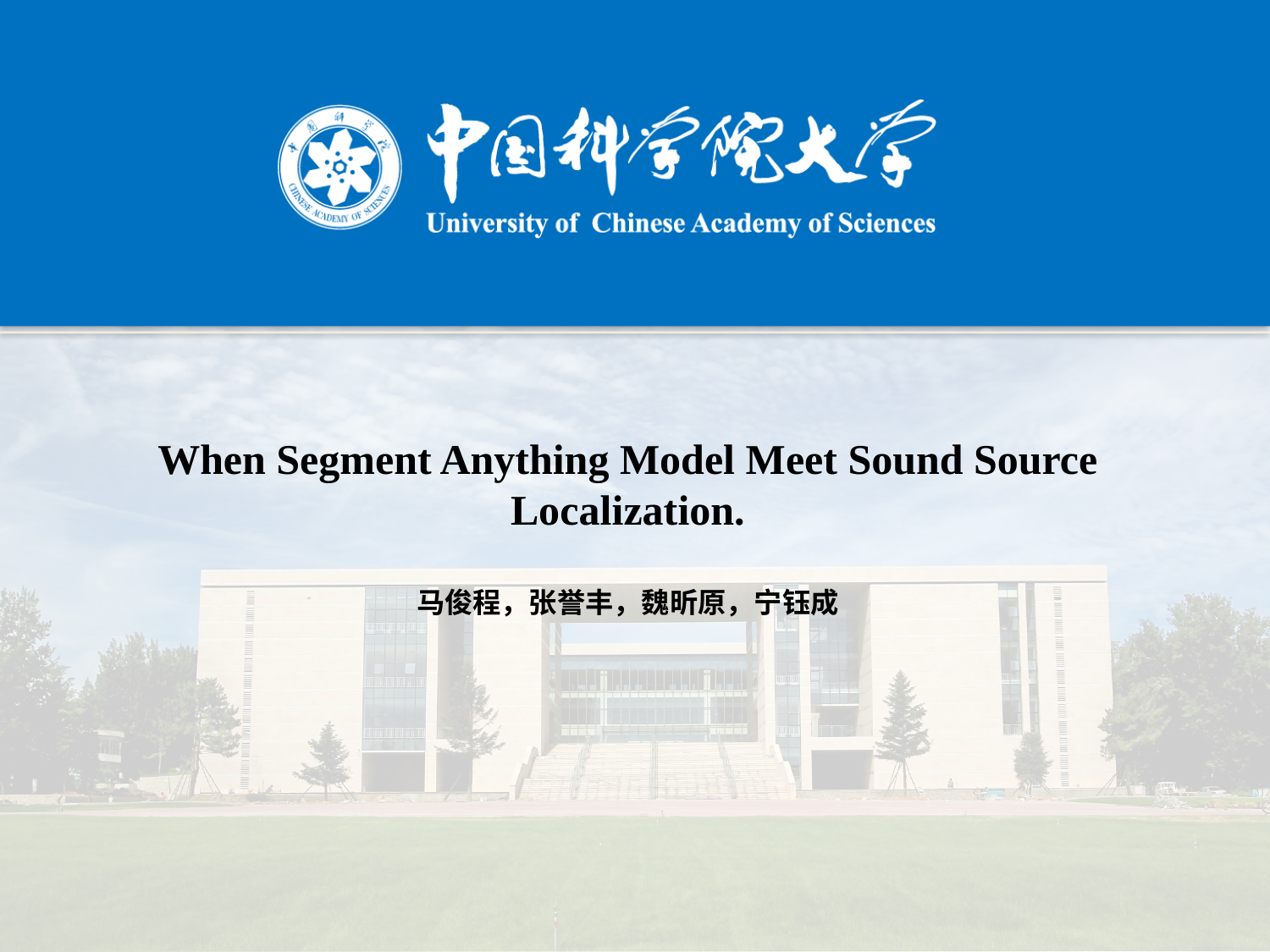

When Segment Anything Model Meet Sound Source Localization.

马俊程，张誉丰，魏昕原，宁钰成